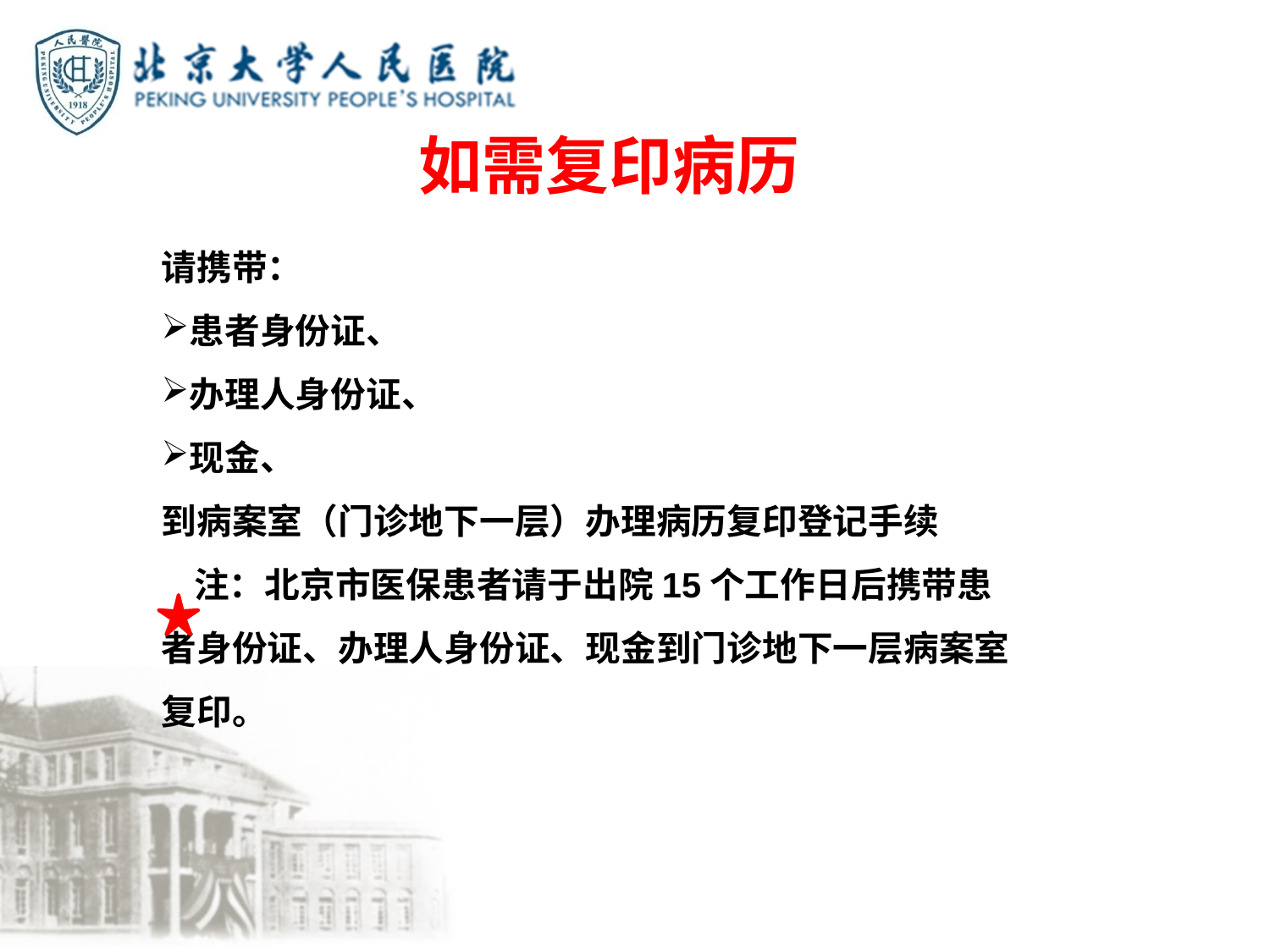

# 如需复印病历
请携带：
患者身份证、
办理人身份证、
现金、
到病案室（门诊地下一层）办理病历复印登记手续
   注：北京市医保患者请于出院15个工作日后携带患者身份证、办理人身份证、现金到门诊地下一层病案室复印。